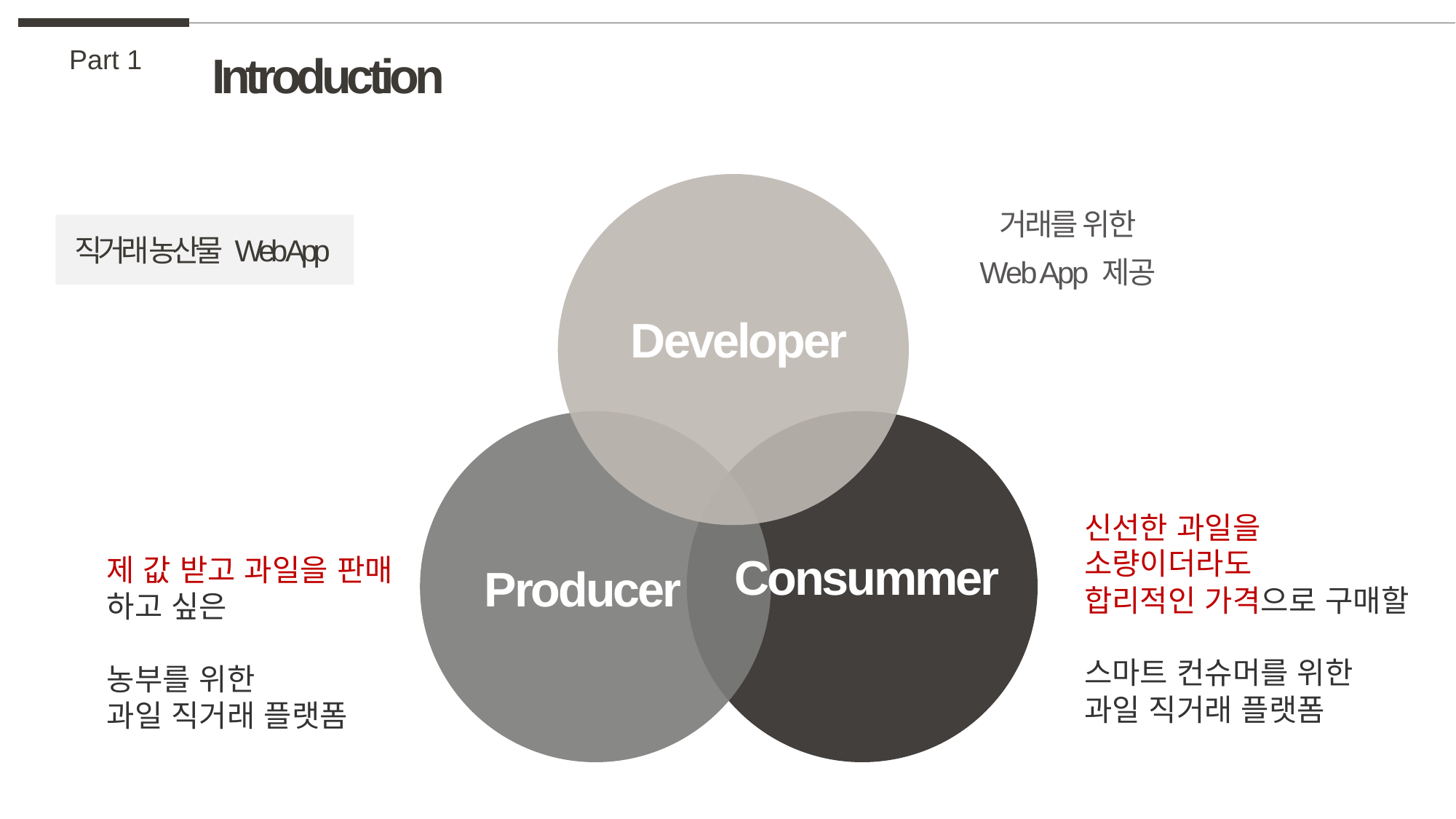

Part 1
Introduction

거래를 위한
Web App 제공

직거래 농산물 Web App
Developer

신선한 과일을
소량이더라도
합리적인 가격으로 구매할

스마트 컨슈머를 위한
과일 직거래 플랫폼
Consummer
제 값 받고 과일을 판매
하고 싶은

농부를 위한
과일 직거래 플랫폼
Producer